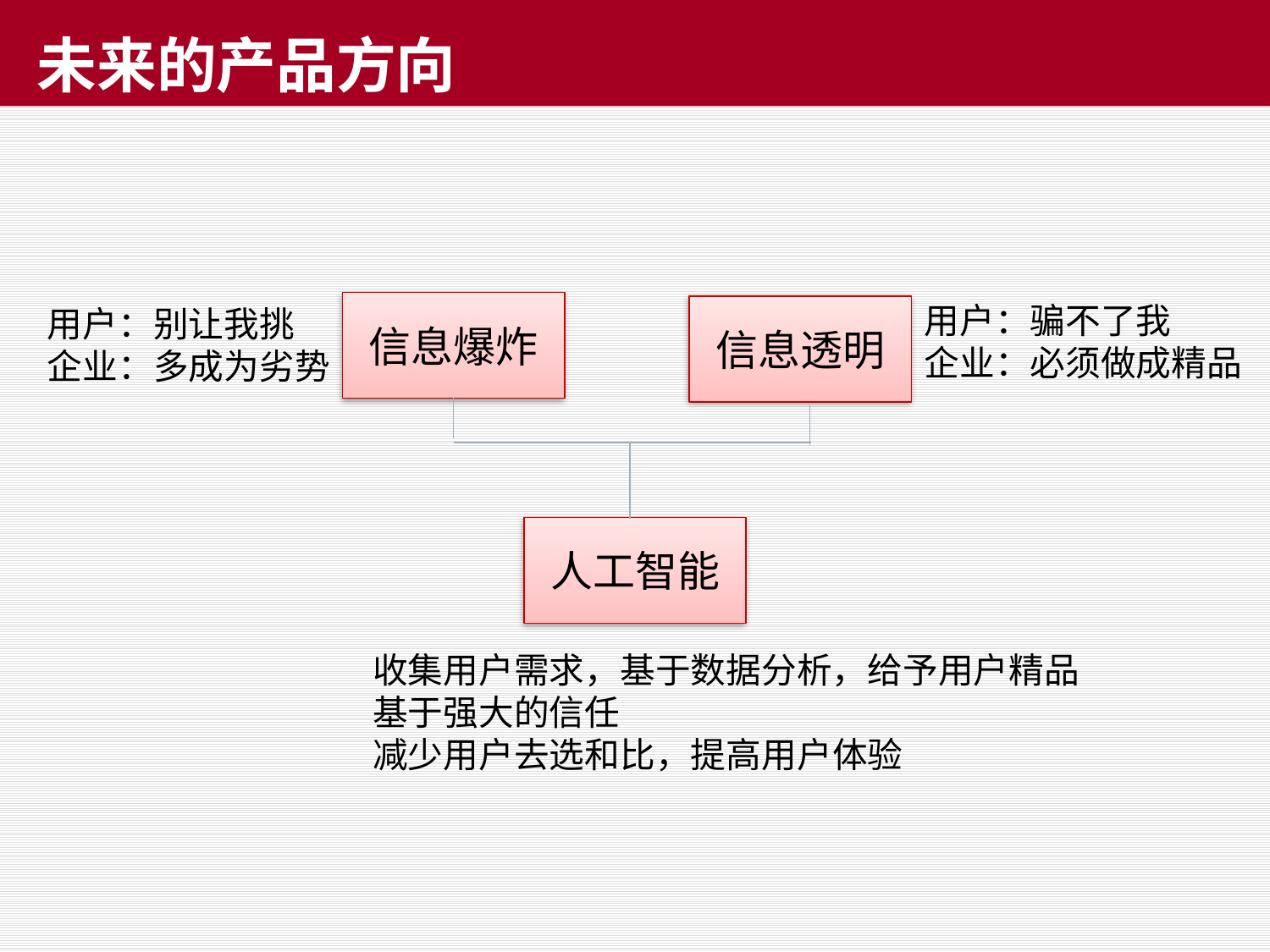

# 未来的产品方向
信息爆炸
用户：骗不了我
企业：必须做成精品
用户：别让我挑
企业：多成为劣势
信息透明
人工智能
收集用户需求，基于数据分析，给予用户精品
基于强大的信任
减少用户去选和比，提高用户体验